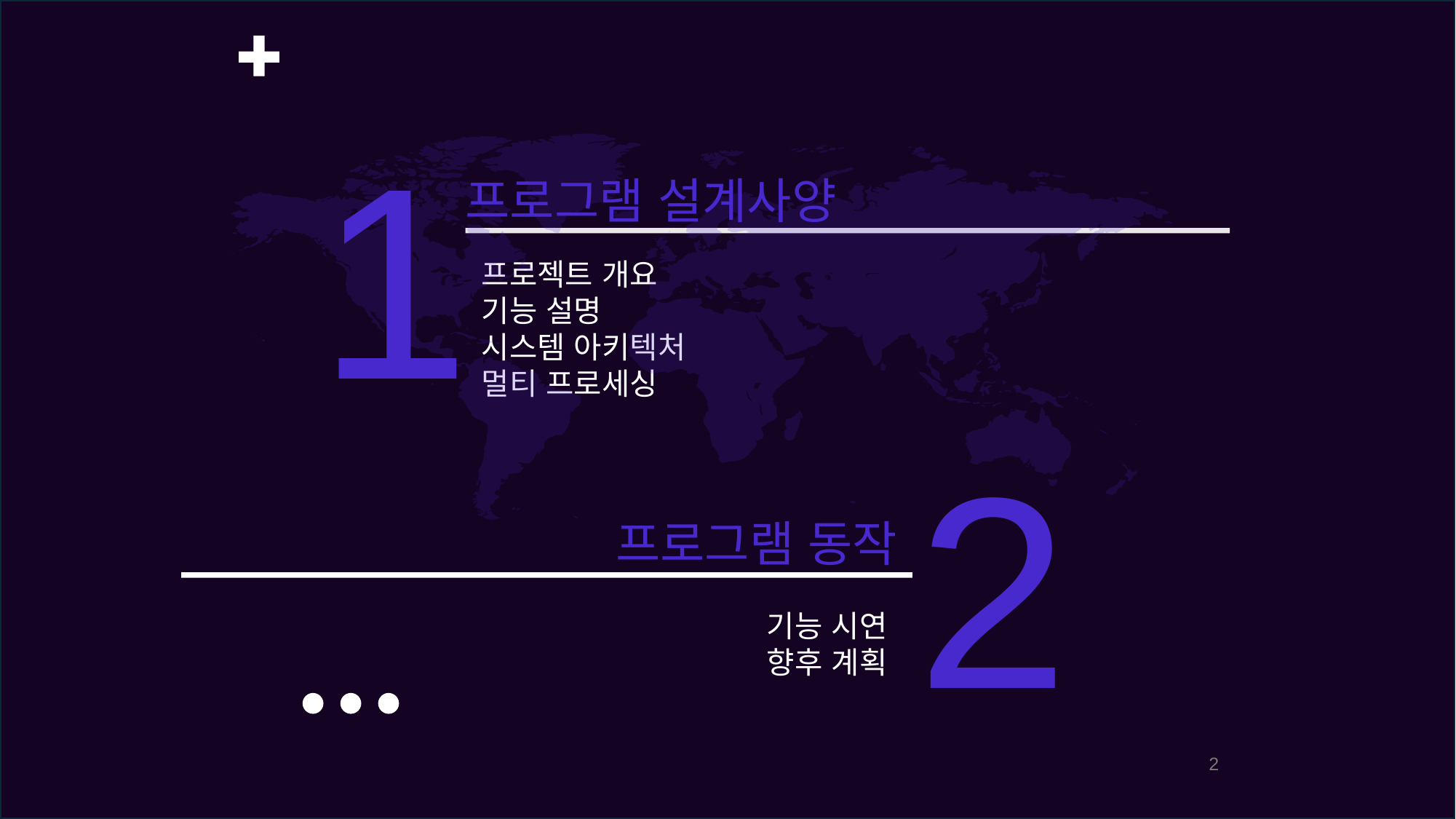

1

프로그램 설계사양

프로젝트 개요
기능 설명
시스템 아키텍처
멀티 프로세싱
2
프로그램 동작

기능 시연
향후 계획

2